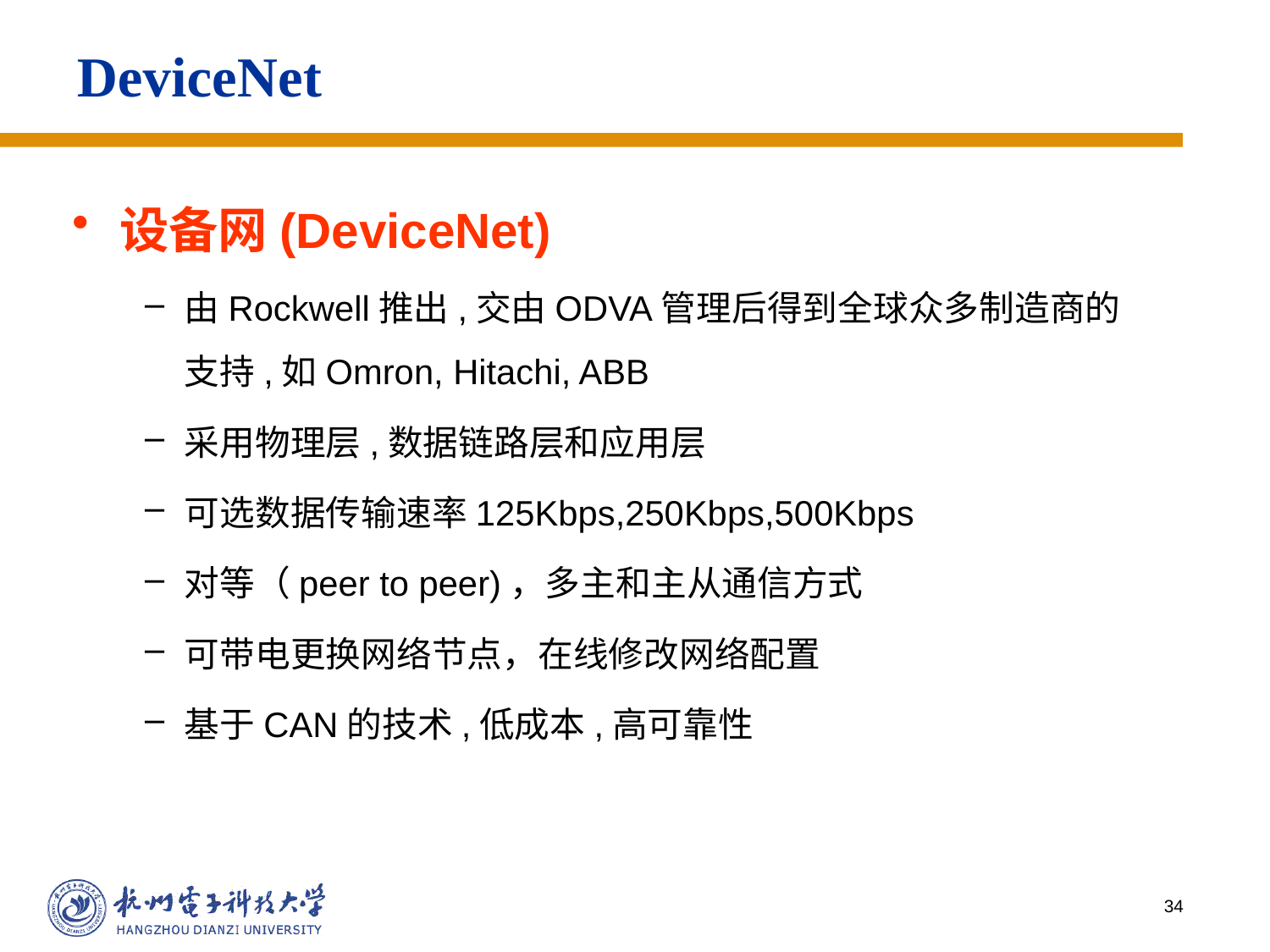

# DeviceNet
设备网(DeviceNet)
由Rockwell推出,交由ODVA管理后得到全球众多制造商的支持,如Omron, Hitachi, ABB
采用物理层,数据链路层和应用层
可选数据传输速率125Kbps,250Kbps,500Kbps
对等（peer to peer)，多主和主从通信方式
可带电更换网络节点，在线修改网络配置
基于CAN的技术,低成本,高可靠性